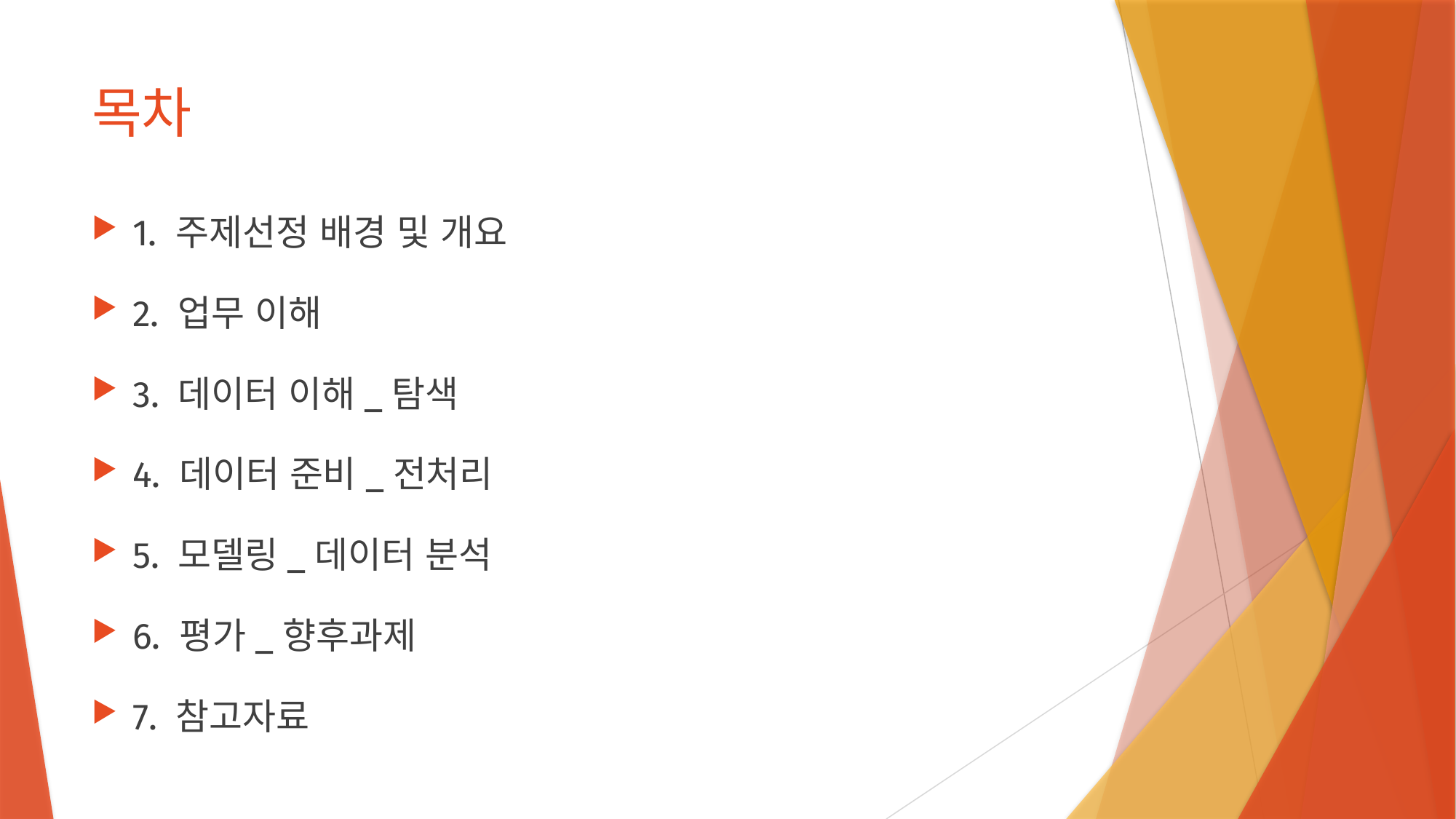

# 목차
1. 주제선정 배경 및 개요
2. 업무 이해
3. 데이터 이해_탐색
4. 데이터 준비_전처리
5. 모델링_데이터 분석
6. 평가_향후과제
7. 참고자료